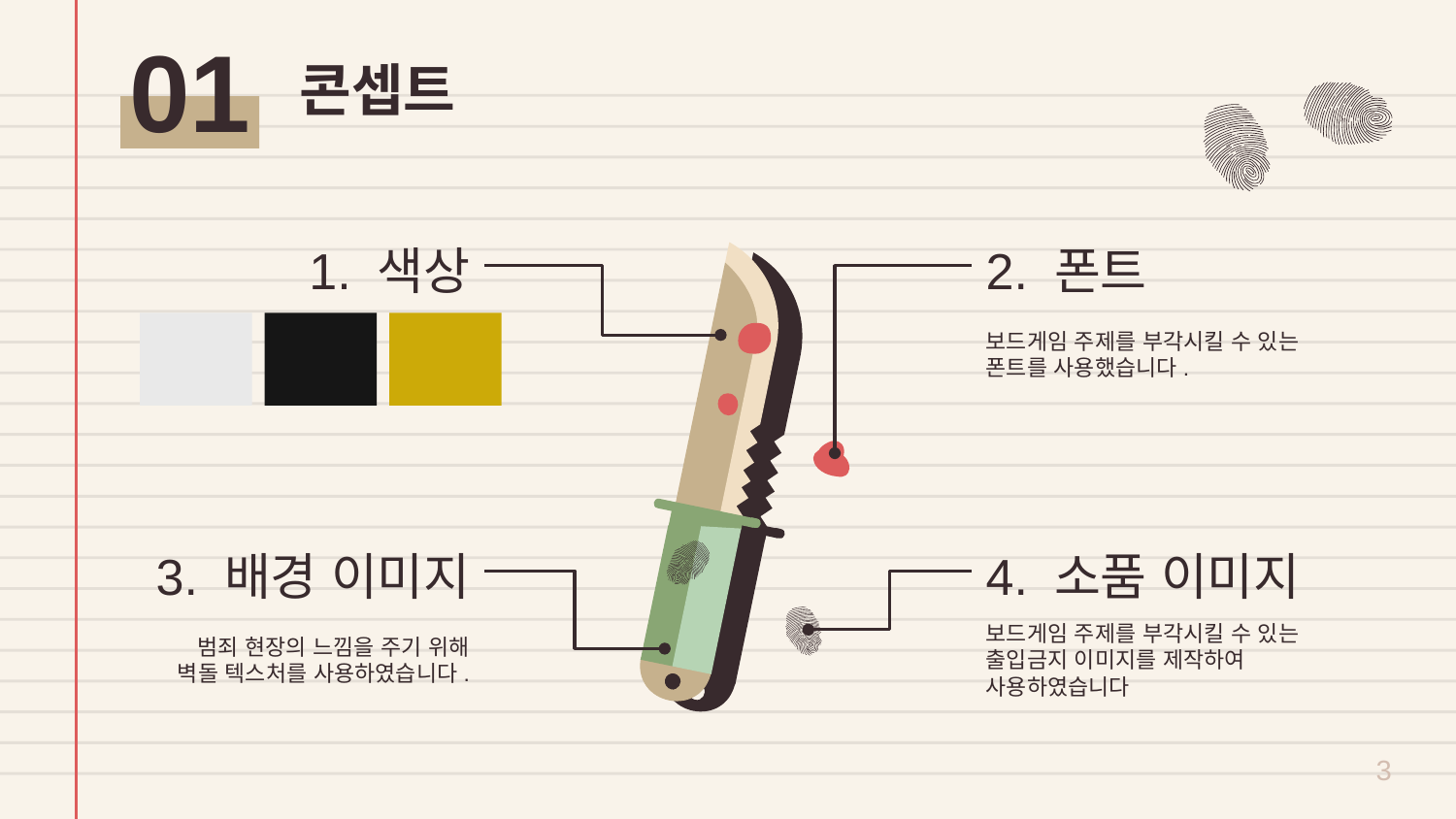

01
# 콘셉트

1. 색상
2. 폰트
보드게임 주제를 부각시킬 수 있는 폰트를 사용했습니다.

3. 배경 이미지
4. 소품 이미지
범죄 현장의 느낌을 주기 위해
벽돌 텍스처를 사용하였습니다.
보드게임 주제를 부각시킬 수 있는 출입금지 이미지를 제작하여 사용하였습니다
3